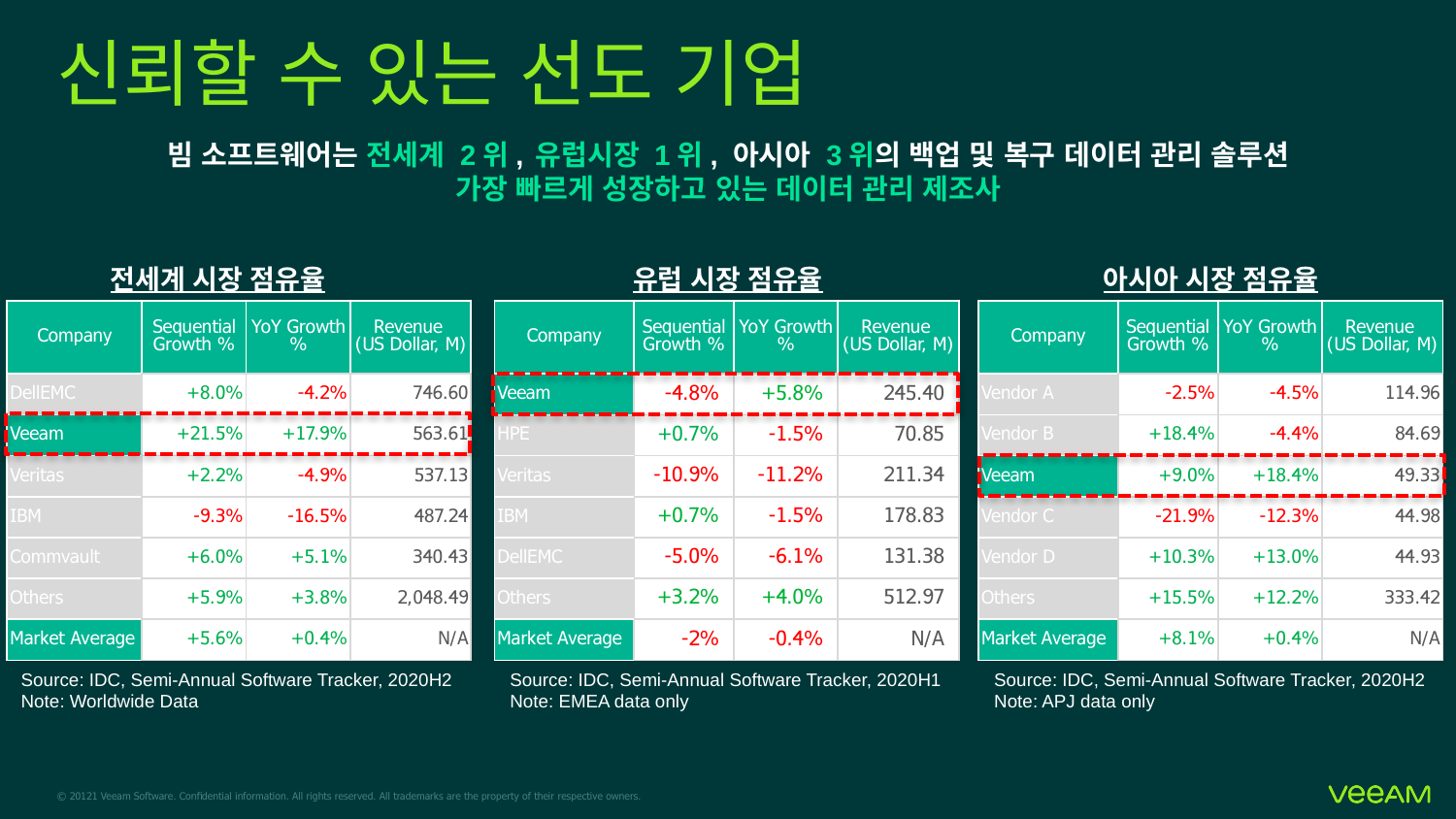

# 신뢰할 수 있는 선도 기업
빔 소프트웨어는 전세계 2위, 유럽시장 1위, 아시아 3위의 백업 및 복구 데이터 관리 솔루션
가장 빠르게 성장하고 있는 데이터 관리 제조사
전세계 시장 점유율
유럽 시장 점유율
아시아 시장 점유율
| Company | Sequential Growth % | YoY Growth % | Revenue (US Dollar, M) |
| --- | --- | --- | --- |
| DellEMC | +8.0% | -4.2% | 746.60 |
| Veeam | +21.5% | +17.9% | 563.61 |
| Veritas | +2.2% | -4.9% | 537.13 |
| IBM | -9.3% | -16.5% | 487.24 |
| Commvault | +6.0% | +5.1% | 340.43 |
| Others | +5.9% | +3.8% | 2,048.49 |
| Market Average | +5.6% | +0.4% | N/A |
| Company | Sequential Growth % | YoY Growth % | Revenue (US Dollar, M) |
| --- | --- | --- | --- |
| Veeam | -4.8% | +5.8% | 245.40 |
| HPE | +0.7% | -1.5% | 70.85 |
| Veritas | -10.9% | -11.2% | 211.34 |
| IBM | +0.7% | -1.5% | 178.83 |
| DellEMC | -5.0% | -6.1% | 131.38 |
| Others | +3.2% | +4.0% | 512.97 |
| Market Average | -2% | -0.4% | N/A |
| Company | Sequential Growth % | YoY Growth % | Revenue (US Dollar, M) |
| --- | --- | --- | --- |
| Vendor A | -2.5% | -4.5% | 114.96 |
| Vendor B | +18.4% | -4.4% | 84.69 |
| Veeam | +9.0% | +18.4% | 49.33 |
| Vendor C | -21.9% | -12.3% | 44.98 |
| Vendor D | +10.3% | +13.0% | 44.93 |
| Others | +15.5% | +12.2% | 333.42 |
| Market Average | +8.1% | +0.4% | N/A |

Source: IDC, Semi-Annual Software Tracker, 2020H2
Note: Worldwide Data
Source: IDC, Semi-Annual Software Tracker, 2020H1 Note: EMEA data only
Source: IDC, Semi-Annual Software Tracker, 2020H2 Note: APJ data only